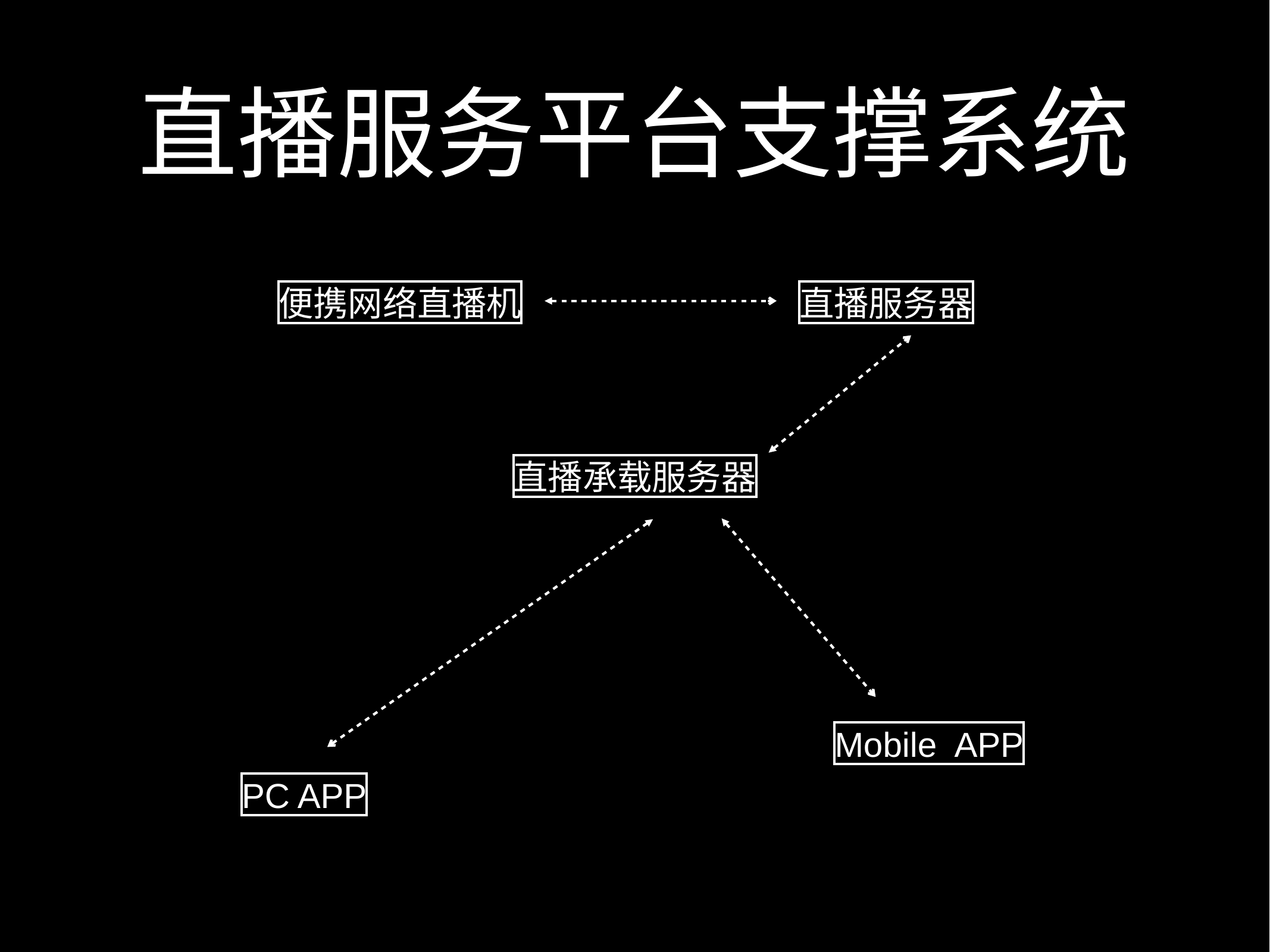

# 直播服务平台支撑系统
便携网络直播机
直播服务器

直播承载服务器

Mobile  APP
PC APP